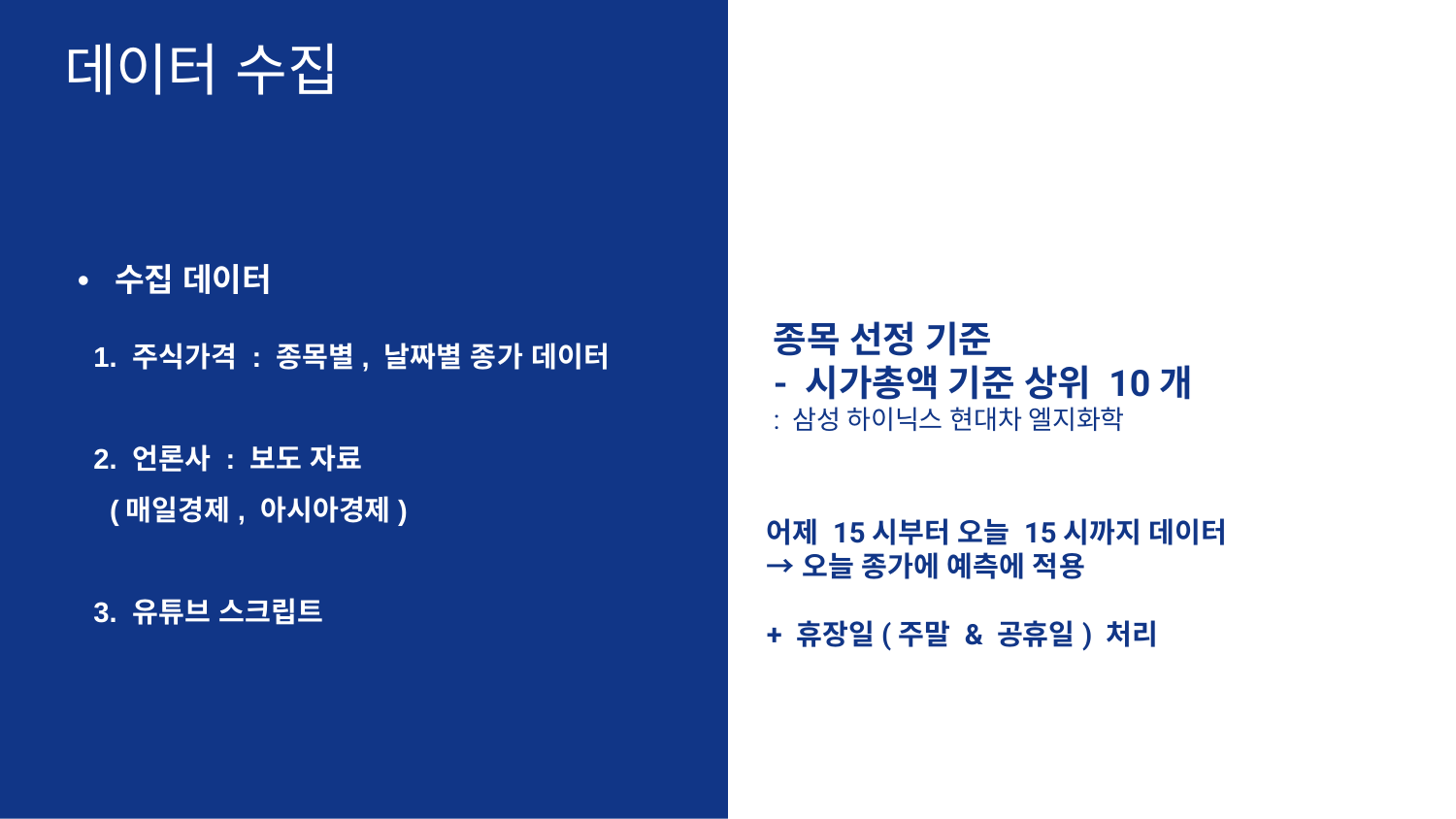

# 데이터 수집
•  수집 데이터
  1. 주식가격 : 종목별, 날짜별 종가 데이터

  2. 언론사 : 보도 자료
    (매일경제, 아시아경제)

  3. 유튜브 스크립트
종목 선정 기준
- 시가총액 기준 상위 10개
: 삼성 하이닉스 현대차 엘지화학
어제 15시부터 오늘 15시까지 데이터
→ 오늘 종가에 예측에 적용

+ 휴장일(주말 & 공휴일) 처리